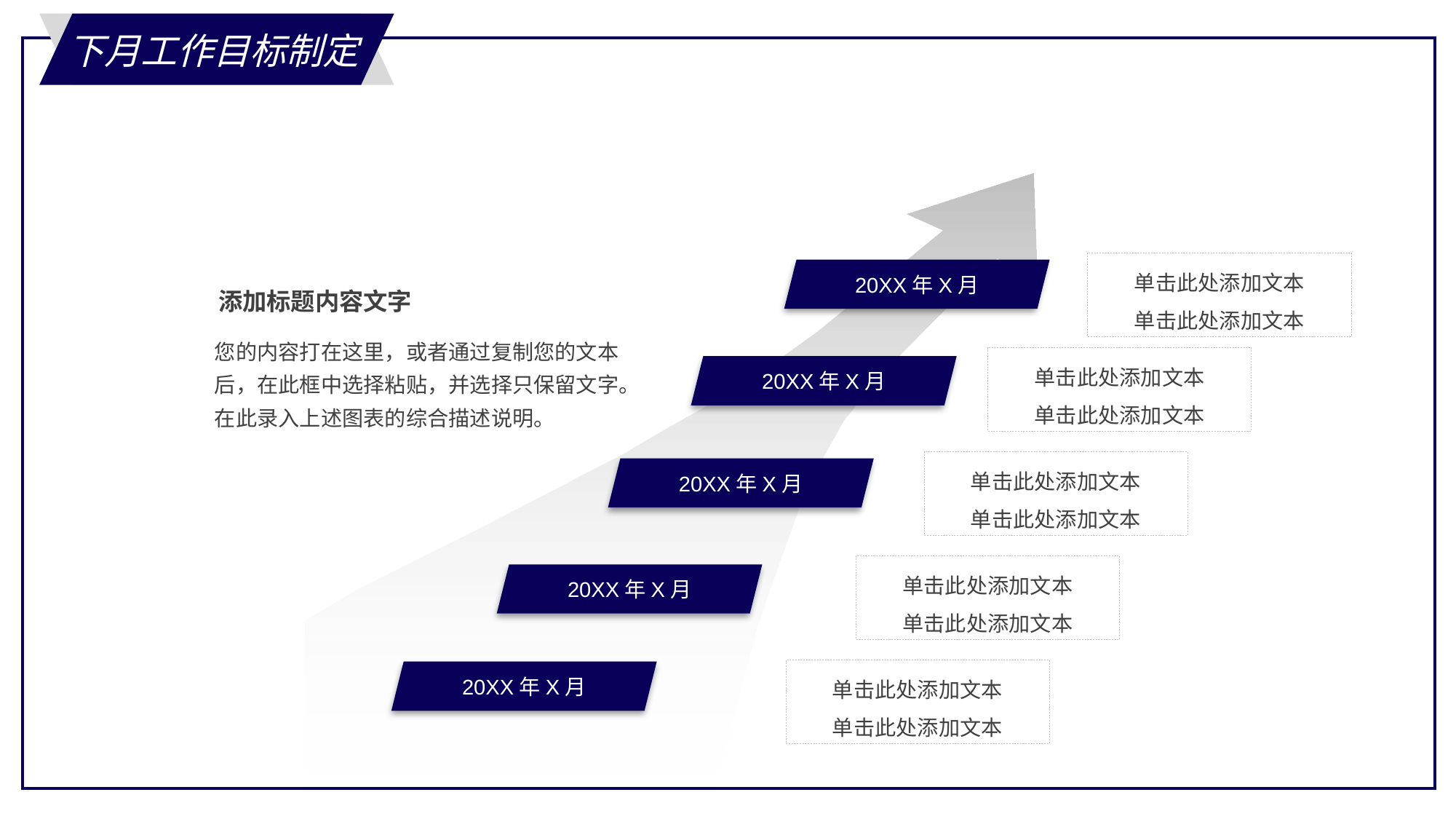

下月工作目标制定

单击此处添加文本
单击此处添加文本
20XX年X月
添加标题内容文字
您的内容打在这里，或者通过复制您的文本后，在此框中选择粘贴，并选择只保留文字。在此录入上述图表的综合描述说明。
单击此处添加文本
单击此处添加文本
20XX年X月
单击此处添加文本
单击此处添加文本
20XX年X月
单击此处添加文本
单击此处添加文本
20XX年X月
单击此处添加文本
单击此处添加文本
20XX年X月